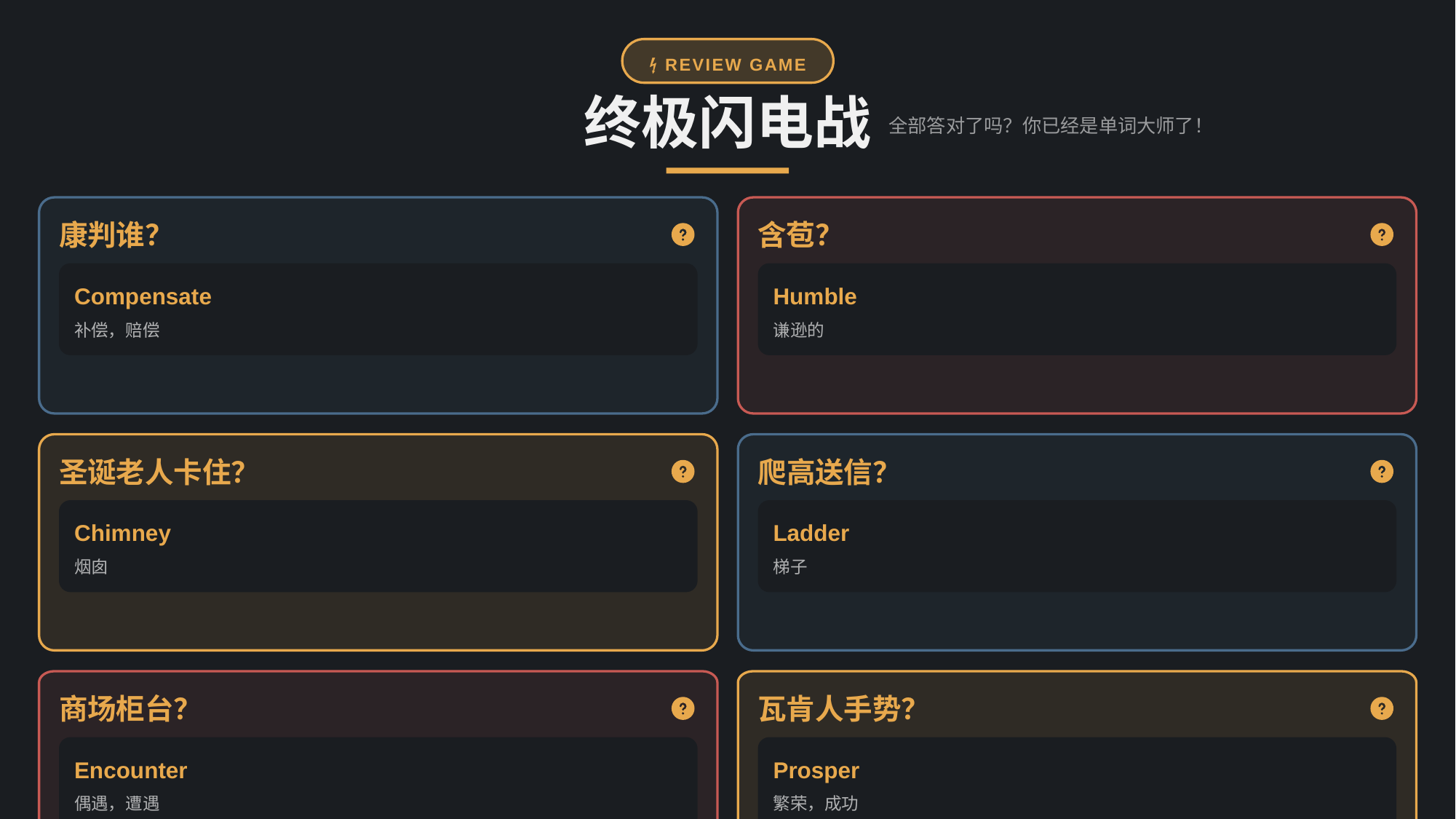

⚡️ REVIEW GAME
终极闪电战
全部答对了吗？你已经是单词大师了！

康判谁？
含苞？

Compensate
Humble
补偿，赔偿
谦逊的

圣诞老人卡住？
爬高送信？

Chimney
Ladder
烟囱
梯子

商场柜台？
瓦肯人手势？

Encounter
Prosper
偶遇，遭遇
繁荣，成功